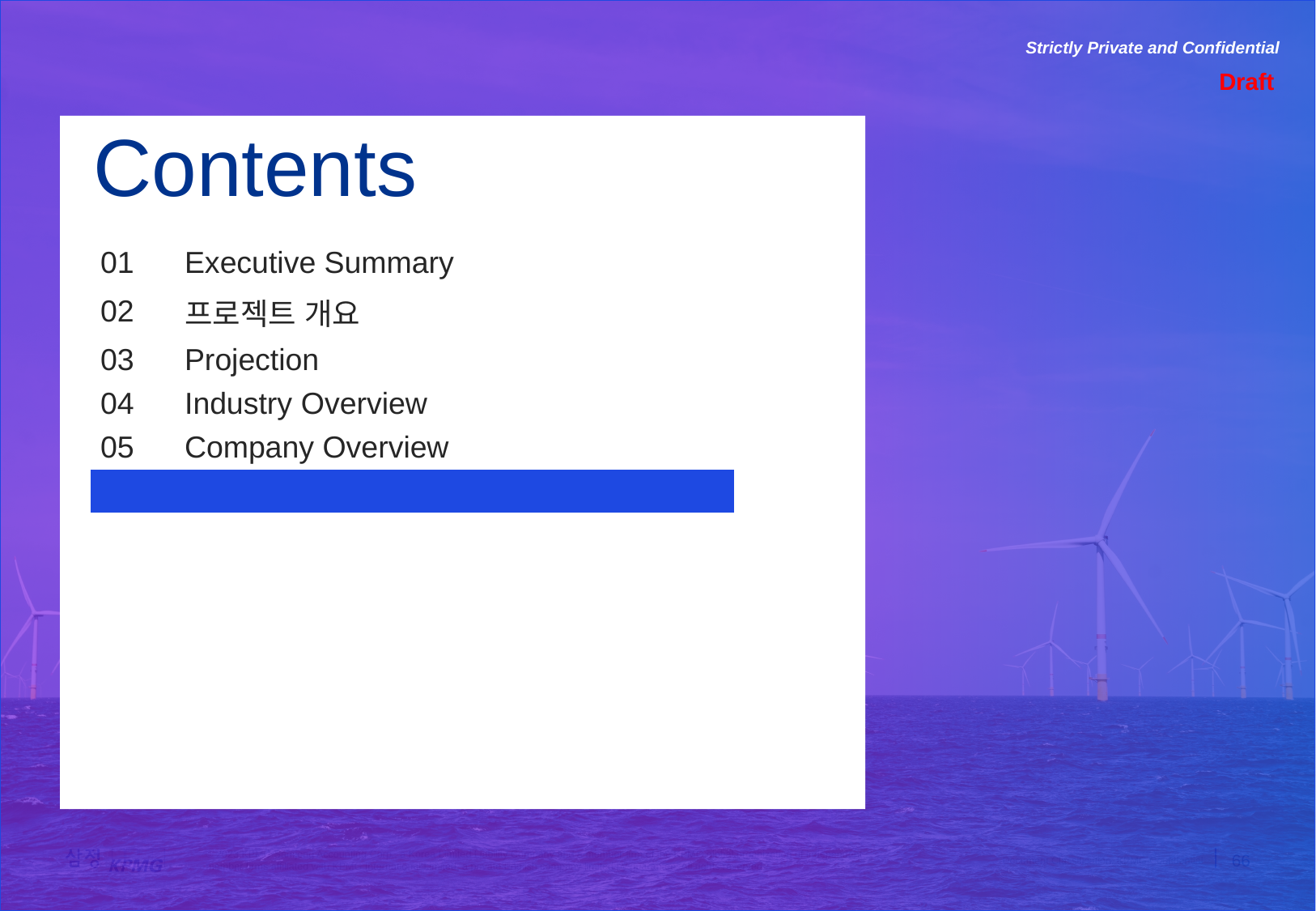

Contents
|  |  |
| --- | --- |
| 01 | Executive Summary |
| 02 | 프로젝트 개요 |
| 03 | Projection |
| 04 | Industry Overview |
| 05 | Company Overview |
| 06 | Appendices |